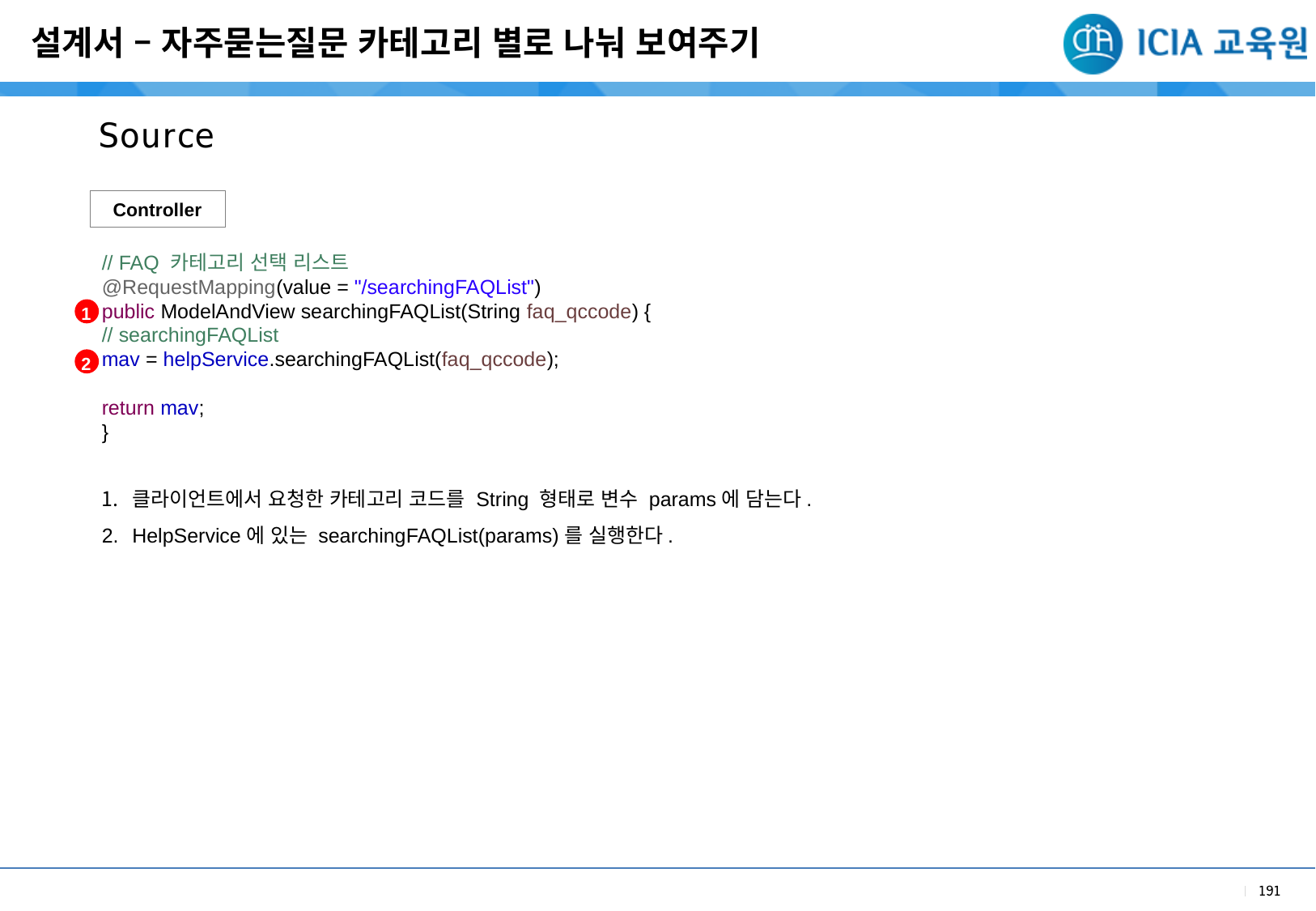

설계서 – 자주묻는질문 카테고리 별로 나눠 보여주기
Source
Controller
// FAQ 카테고리 선택 리스트
@RequestMapping(value = "/searchingFAQList")
public ModelAndView searchingFAQList(String faq_qccode) {
// searchingFAQList
mav = helpService.searchingFAQList(faq_qccode);

return mav;
}
1

2

클라이언트에서 요청한 카테고리 코드를 String 형태로 변수 params에 담는다.
HelpService에 있는 searchingFAQList(params)를 실행한다.